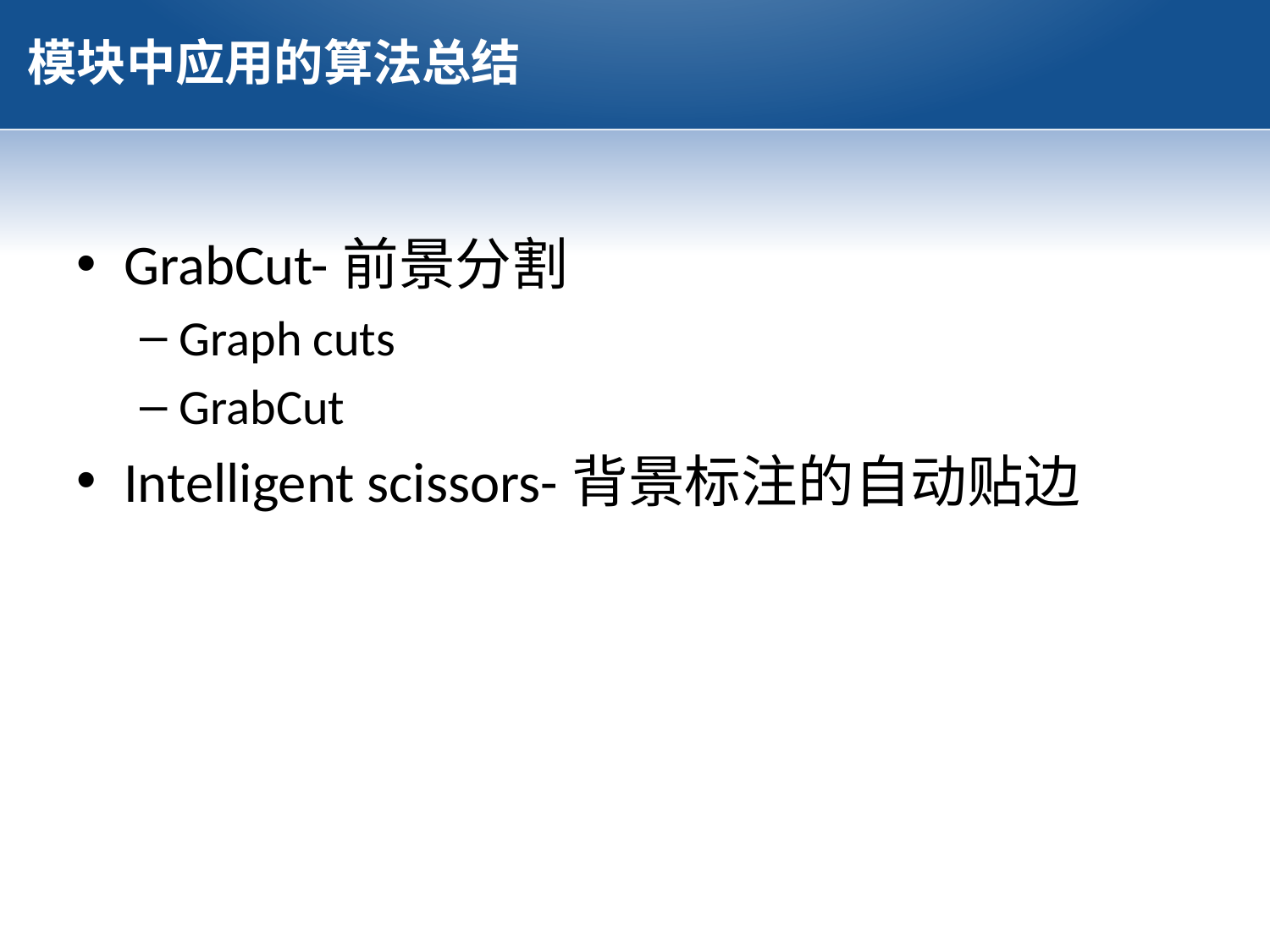

# 模块中应用的算法总结
GrabCut-前景分割
Graph cuts
GrabCut
Intelligent scissors-背景标注的自动贴边